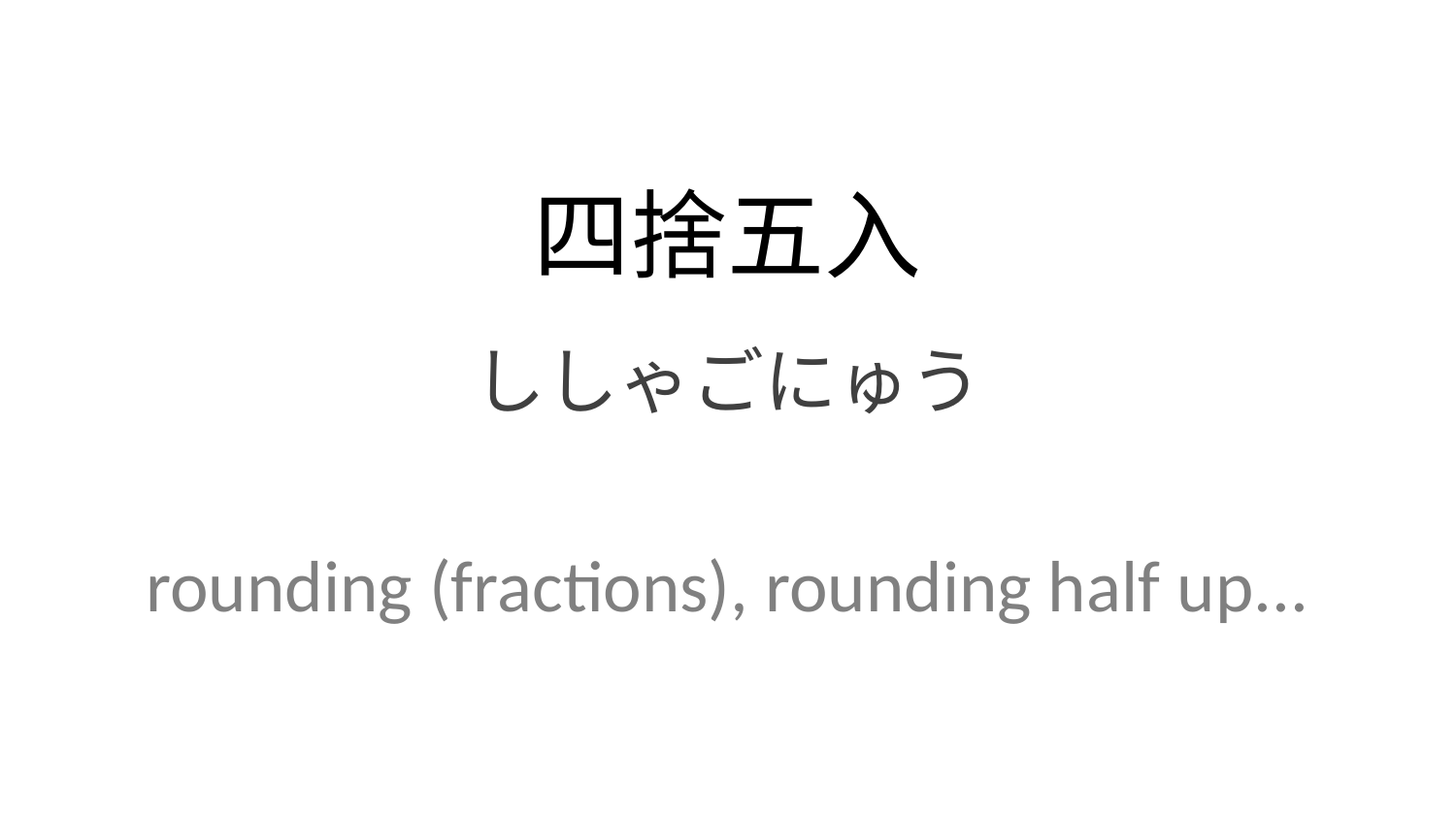

四捨五入

ししゃごにゅう
rounding (fractions), rounding half up...